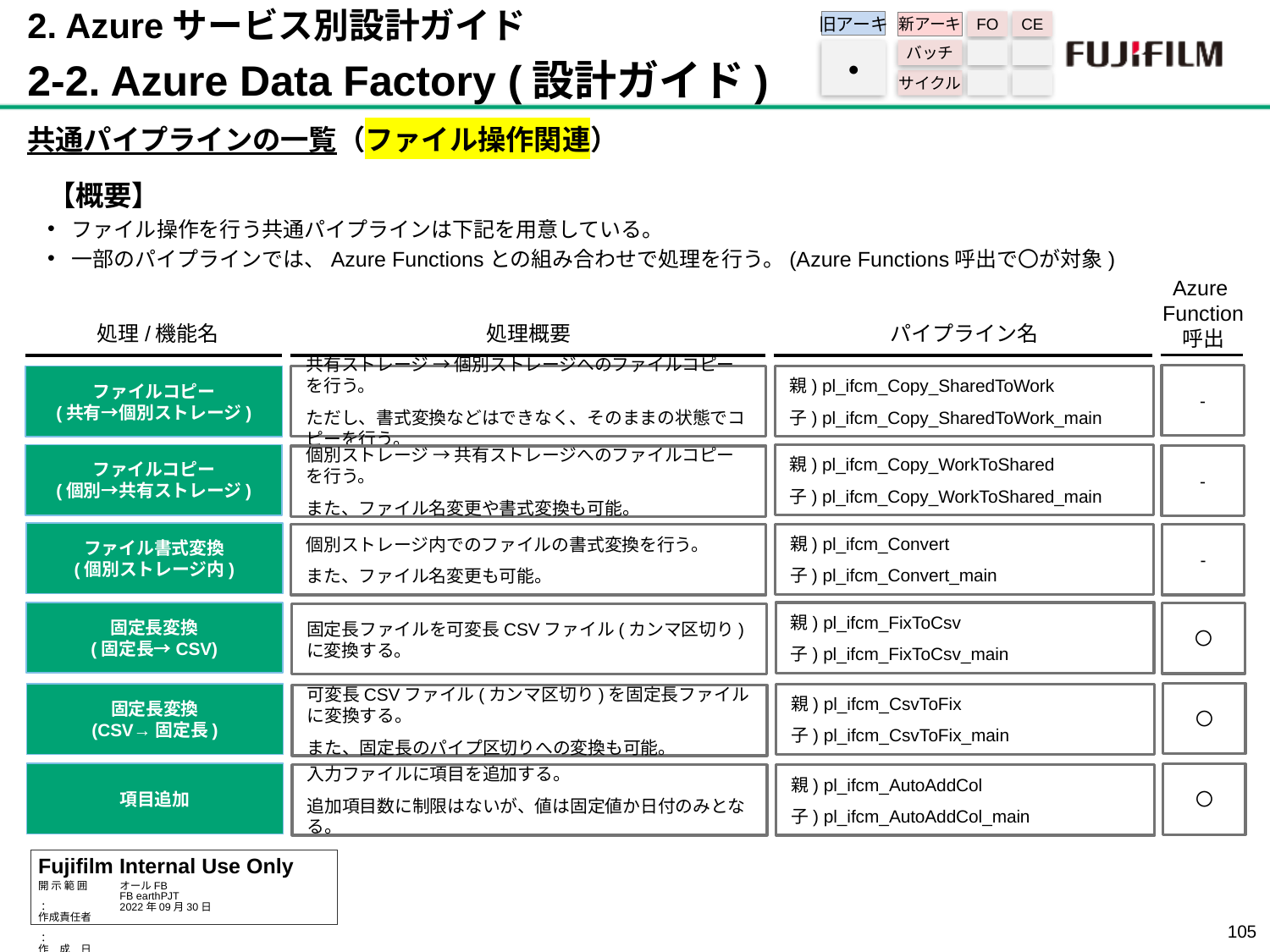

2. Azureサービス別設計ガイド
2-2. Azure Data Factory (設計ガイド)
旧アーキ
FO
CE
新アーキ
バッチ

サイクル

●
共通パイプラインの一覧（ファイル操作関連）
【概要】
ファイル操作を行う共通パイプラインは下記を用意している。
一部のパイプラインでは、Azure Functionsとの組み合わせで処理を行う。(Azure Functions呼出で〇が対象)
Azure
Function
呼出
パイプライン名
処理/機能名
処理概要
-
ファイルコピー
(共有→個別ストレージ)
共有ストレージ → 個別ストレージへのファイルコピーを行う。
ただし、書式変換などはできなく、そのままの状態でコピーを行う。
親) pl_ifcm_Copy_SharedToWork
子) pl_ifcm_Copy_SharedToWork_main
ファイルコピー
(個別→共有ストレージ)
親) pl_ifcm_Copy_WorkToShared
子) pl_ifcm_Copy_WorkToShared_main
-
個別ストレージ → 共有ストレージへのファイルコピーを行う。
また、ファイル名変更や書式変換も可能。
ファイル書式変換
(個別ストレージ内)
親) pl_ifcm_Convert
子) pl_ifcm_Convert_main
個別ストレージ内でのファイルの書式変換を行う。
また、ファイル名変更も可能。
-
固定長変換
(固定長→CSV)
親) pl_ifcm_FixToCsv
子) pl_ifcm_FixToCsv_main
〇
固定長ファイルを可変長CSVファイル(カンマ区切り)に変換する。
〇
固定長変換
(CSV→固定長)
親) pl_ifcm_CsvToFix
子) pl_ifcm_CsvToFix_main
可変長CSVファイル(カンマ区切り)を固定長ファイルに変換する。
また、固定長のパイプ区切りへの変換も可能。
項目追加
〇
入力ファイルに項目を追加する。
追加項目数に制限はないが、値は固定値か日付のみとなる。
親) pl_ifcm_AutoAddCol
子) pl_ifcm_AutoAddCol_main
105